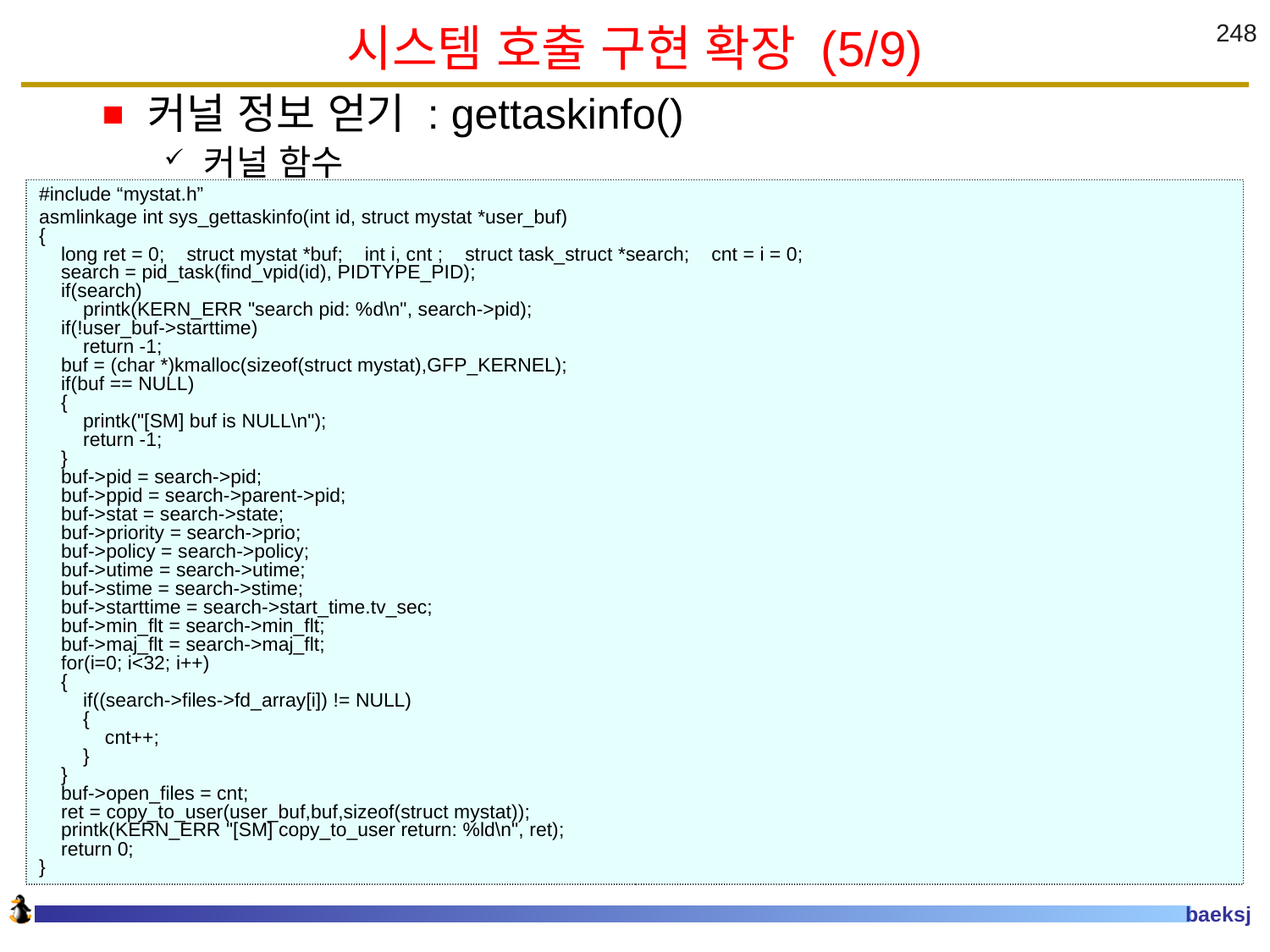

# 시스템 호출 구현 확장 (5/9)
248
커널 정보 얻기 : gettaskinfo()
커널 함수
#include “mystat.h”
asmlinkage int sys_gettaskinfo(int id, struct mystat *user_buf)
{
    long ret = 0;    struct mystat *buf;    int i, cnt ;    struct task_struct *search;    cnt = i = 0;
    search = pid_task(find_vpid(id), PIDTYPE_PID);
    if(search)
        printk(KERN_ERR "search pid: %d\n", search->pid);
    if(!user_buf->starttime)
        return -1;
    buf = (char *)kmalloc(sizeof(struct mystat),GFP_KERNEL);
    if(buf == NULL)
    {
        printk("[SM] buf is NULL\n");
        return -1;
    }
    buf->pid = search->pid;
    buf->ppid = search->parent->pid;
    buf->stat = search->state;
    buf->priority = search->prio;
    buf->policy = search->policy;
    buf->utime = search->utime;
    buf->stime = search->stime;
    buf->starttime = search->start_time.tv_sec;
    buf->min_flt = search->min_flt;
    buf->maj_flt = search->maj_flt;
    for(i=0; i<32; i++)
    {
        if((search->files->fd_array[i]) != NULL)
        {
            cnt++;
        }
    }
    buf->open_files = cnt;
    ret = copy_to_user(user_buf,buf,sizeof(struct mystat));
    printk(KERN_ERR "[SM] copy_to_user return: %ld\n", ret);
    return 0;
}